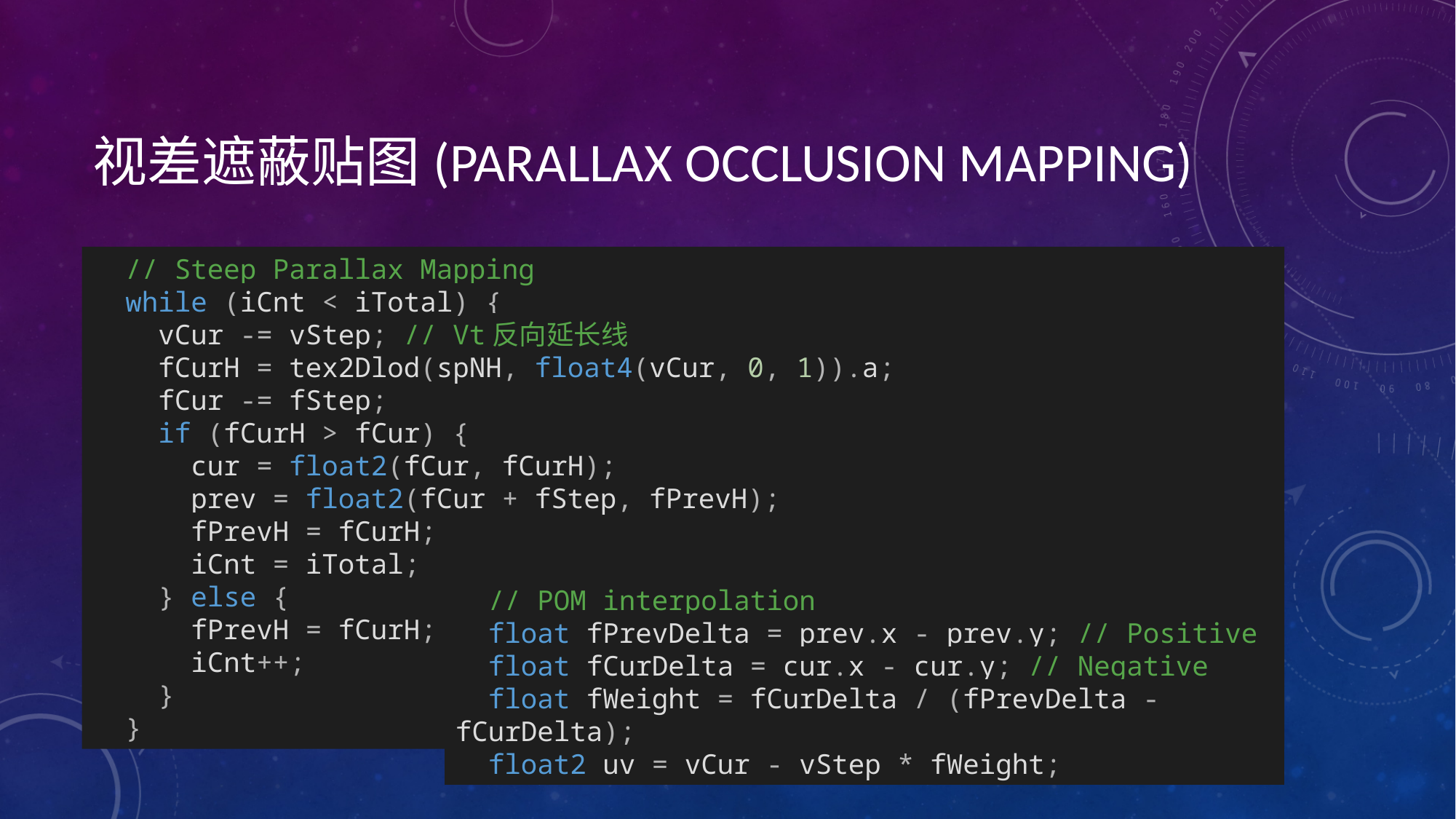

# 视差遮蔽贴图(Parallax occlusion mapping)
  // Steep Parallax Mapping
  while (iCnt < iTotal) {
    vCur -= vStep; // Vt反向延长线
    fCurH = tex2Dlod(spNH, float4(vCur, 0, 1)).a;
    fCur -= fStep;
    if (fCurH > fCur) {
      cur = float2(fCur, fCurH);
      prev = float2(fCur + fStep, fPrevH);
      fPrevH = fCurH;
      iCnt = iTotal;
    } else {
      fPrevH = fCurH;
      iCnt++;
    }
  }
  // POM interpolation
  float fPrevDelta = prev.x - prev.y; // Positive
  float fCurDelta = cur.x - cur.y; // Negative
  float fWeight = fCurDelta / (fPrevDelta - fCurDelta);
  float2 uv = vCur - vStep * fWeight;